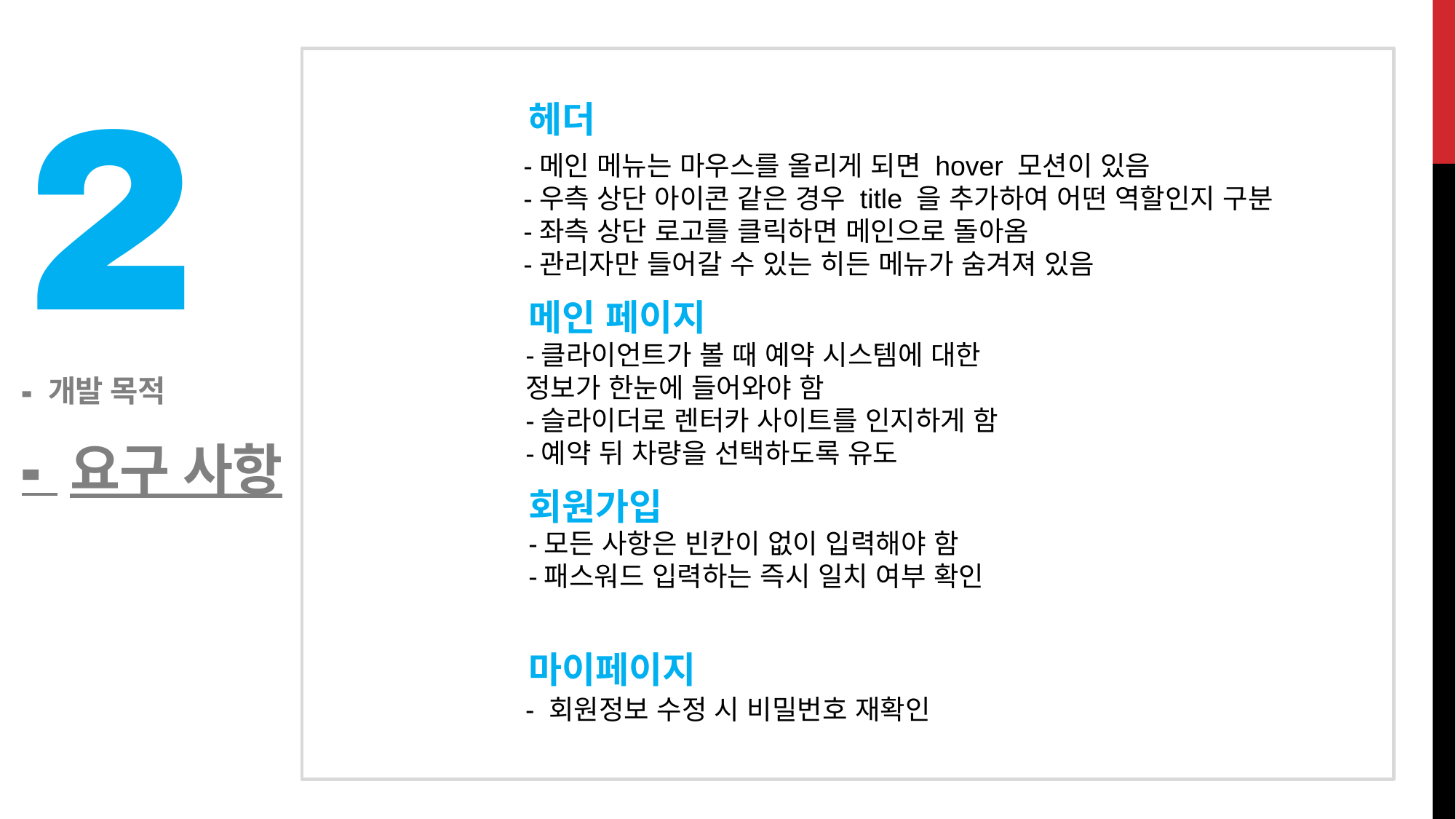

# 2
헤더
-메인 메뉴는 마우스를 올리게 되면 hover 모션이 있음
-우측 상단 아이콘 같은 경우 title 을 추가하여 어떤 역할인지 구분
-좌측 상단 로고를 클릭하면 메인으로 돌아옴
-관리자만 들어갈 수 있는 히든 메뉴가 숨겨져 있음
메인 페이지
-클라이언트가 볼 때 예약 시스템에 대한 정보가 한눈에 들어와야 함
-슬라이더로 렌터카 사이트를 인지하게 함
-예약 뒤 차량을 선택하도록 유도
- 개발 목적
- 요구 사항
회원가입
-모든 사항은 빈칸이 없이 입력해야 함
-패스워드 입력하는 즉시 일치 여부 확인
마이페이지
- 회원정보 수정 시 비밀번호 재확인